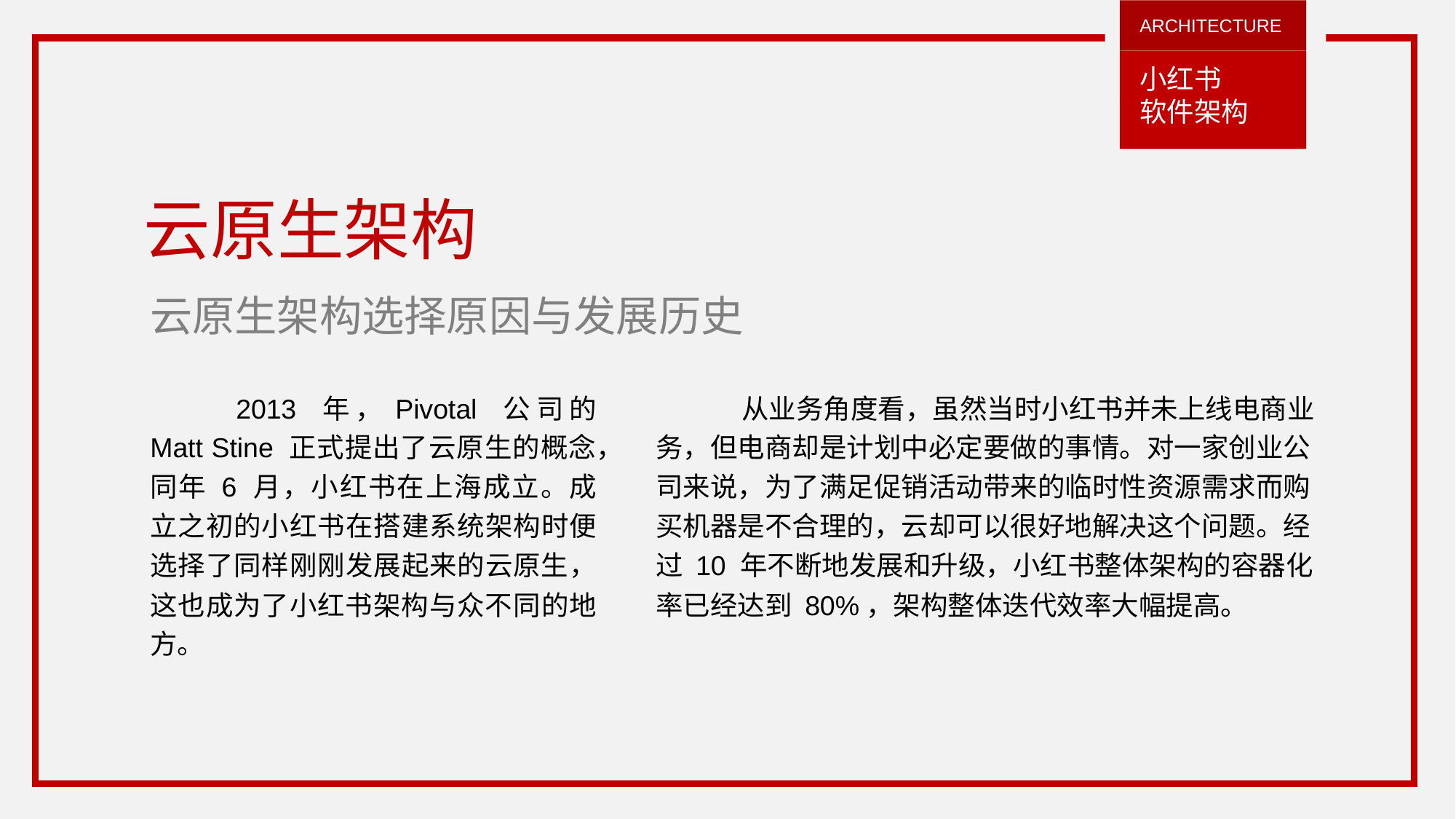

ARCHITECTURE
小红书
软件架构
云原生架构
云原生架构选择原因与发展历史
2013 年，Pivotal 公司的 Matt Stine 正式提出了云原生的概念，同年 6 月，小红书在上海成立。成立之初的小红书在搭建系统架构时便选择了同样刚刚发展起来的云原生，这也成为了小红书架构与众不同的地方。
从业务角度看，虽然当时小红书并未上线电商业务，但电商却是计划中必定要做的事情。对一家创业公司来说，为了满足促销活动带来的临时性资源需求而购买机器是不合理的，云却可以很好地解决这个问题。经过 10 年不断地发展和升级，小红书整体架构的容器化率已经达到 80%，架构整体迭代效率大幅提高。